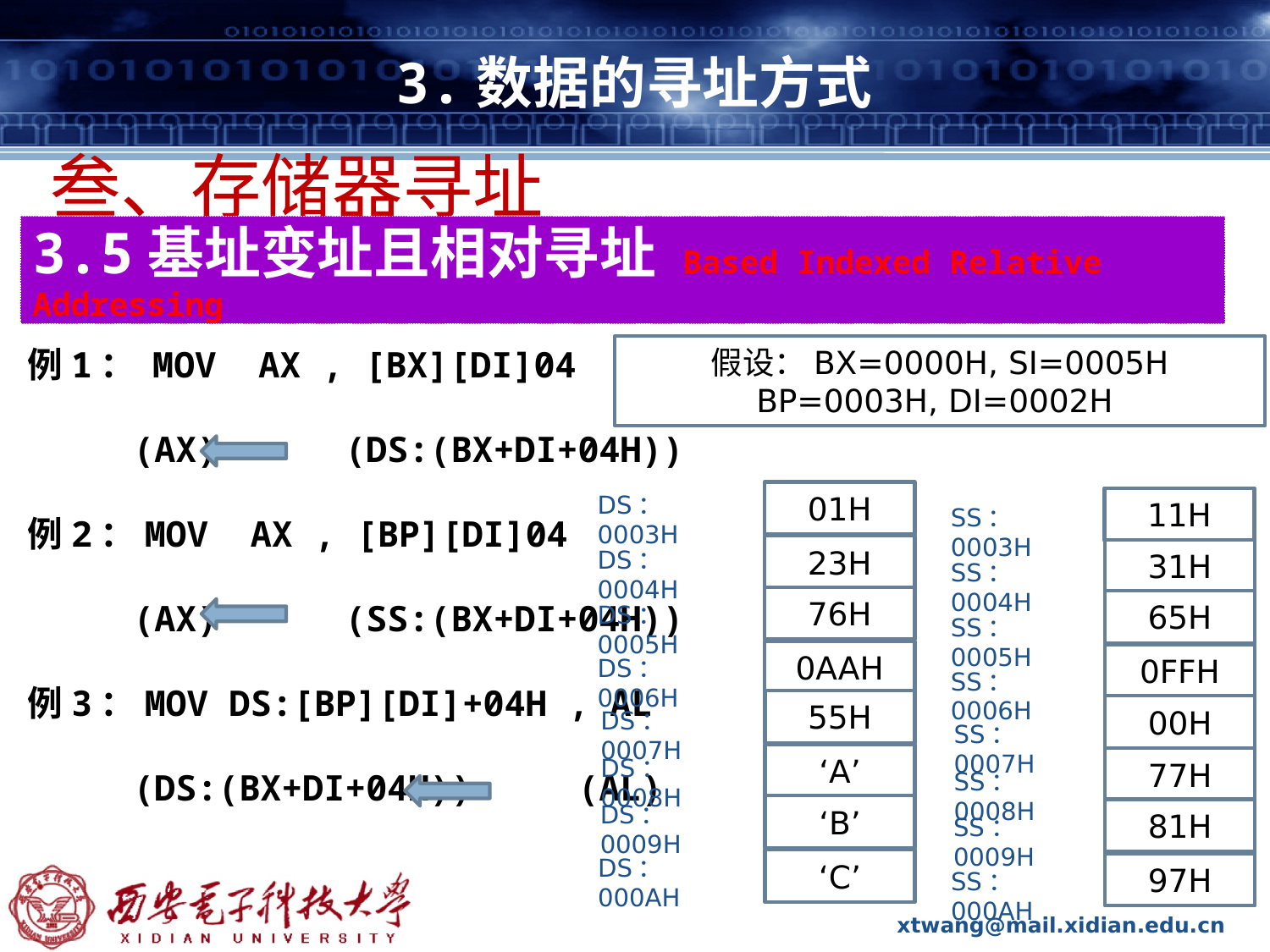

# 3.数据的寻址方式
叁、存储器寻址
3.5基址变址且相对寻址 Based Indexed Relative Addressing
例1： MOV  AX , [BX][DI]04

     (AX)      (DS:(BX+DI+04H))

例2：MOV  AX , [BP][DI]04

     (AX)      (SS:(BX+DI+04H))

例3：MOV DS:[BP][DI]+04H , AL

     (DS:(BX+DI+04H))     (AL)

假设：BX=0000H, SI=0005H
BP=0003H, DI=0002H

01H
DS：0003H
11H
SS：0003H
23H
DS：0004H
31H
SS：0004H
76H
65H
DS：0005H

SS：0005H
0AAH
0FFH
DS：0006H
SS：0006H
55H
00H
DS：0007H
SS：0007H
‘A’
DS：0008H
77H
SS：0008H

DS：0009H
‘B’
81H
SS：0009H
DS：000AH
‘C’
97H
SS：000AH